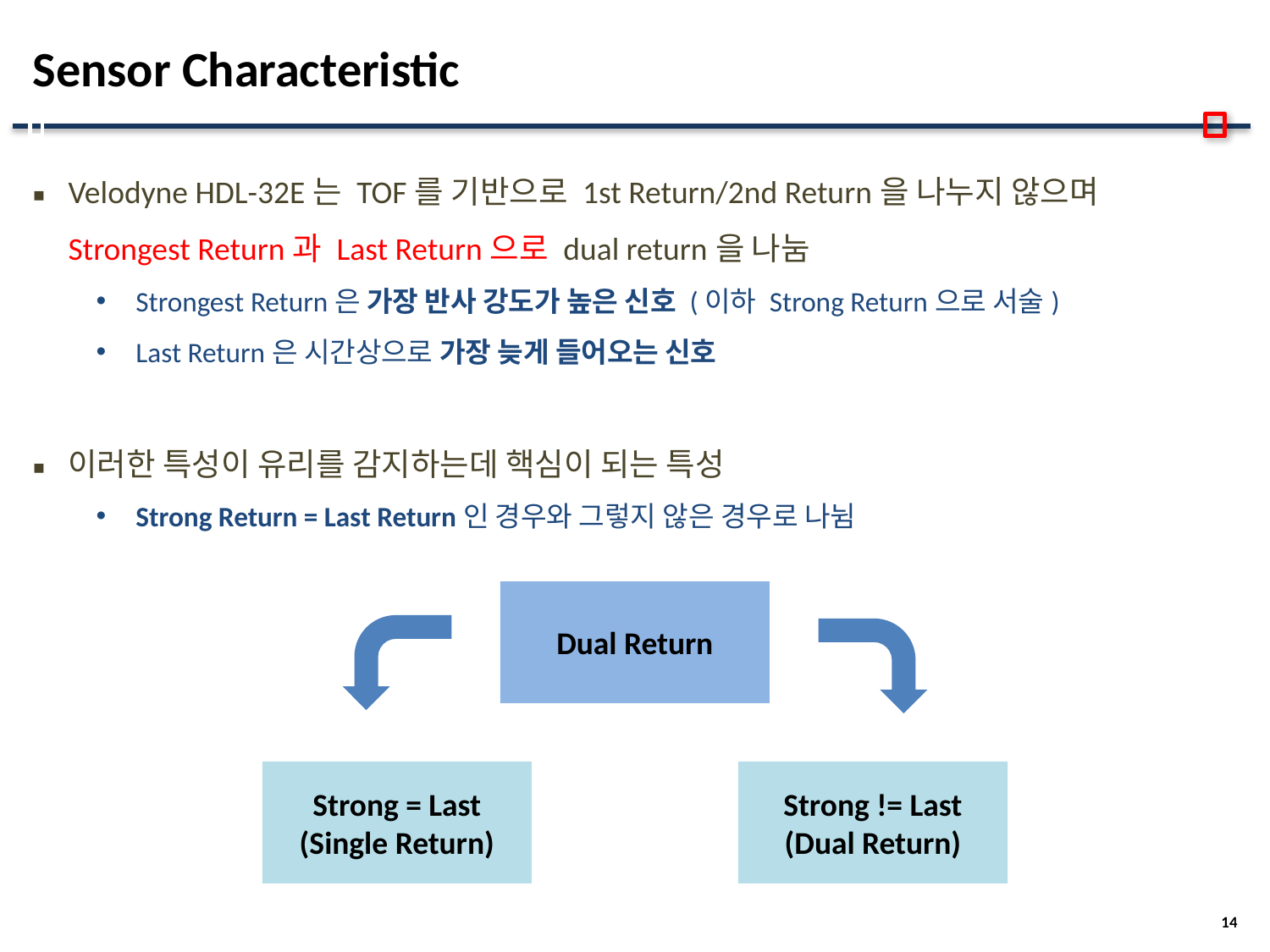

# Sensor Characteristic
Velodyne HDL-32E는 TOF를 기반으로 1st Return/2nd Return을 나누지 않으며
Strongest Return과 Last Return으로 dual return을 나눔
Strongest Return은 가장 반사 강도가 높은 신호 (이하 Strong Return으로 서술)
Last Return은 시간상으로 가장 늦게 들어오는 신호

이러한 특성이 유리를 감지하는데 핵심이 되는 특성
Strong Return = Last Return인 경우와 그렇지 않은 경우로 나뉨
Dual Return

Strong = Last
(Single Return)
Strong != Last
(Dual Return)
14